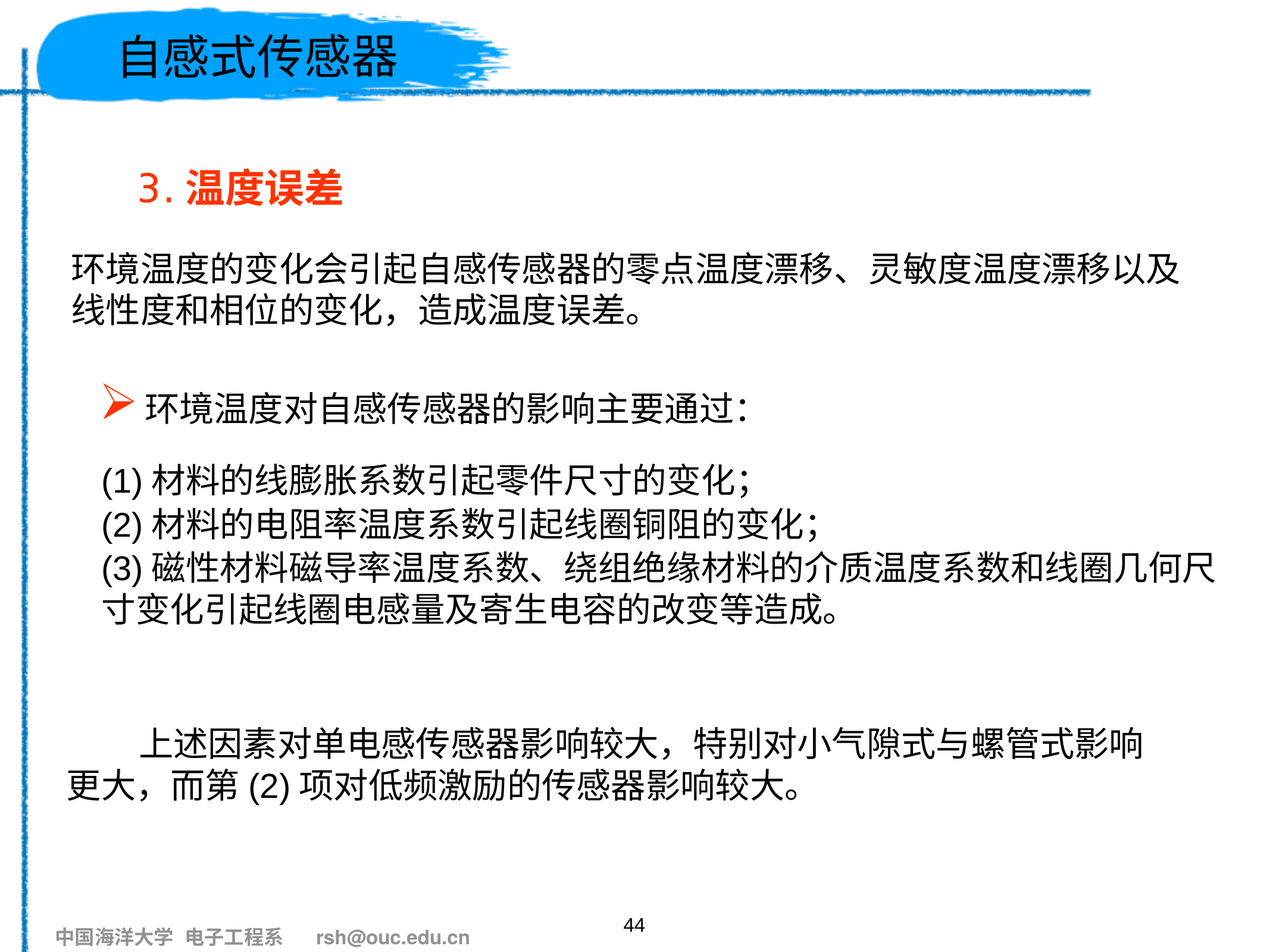

# 自感式传感器
3.温度误差
环境温度的变化会引起自感传感器的零点温度漂移、灵敏度温度漂移以及线性度和相位的变化，造成温度误差。
环境温度对自感传感器的影响主要通过：
(1)材料的线膨胀系数引起零件尺寸的变化；
(2)材料的电阻率温度系数引起线圈铜阻的变化；
(3)磁性材料磁导率温度系数、绕组绝缘材料的介质温度系数和线圈几何尺寸变化引起线圈电感量及寄生电容的改变等造成。
  上述因素对单电感传感器影响较大，特别对小气隙式与螺管式影响更大，而第(2)项对低频激励的传感器影响较大。
44